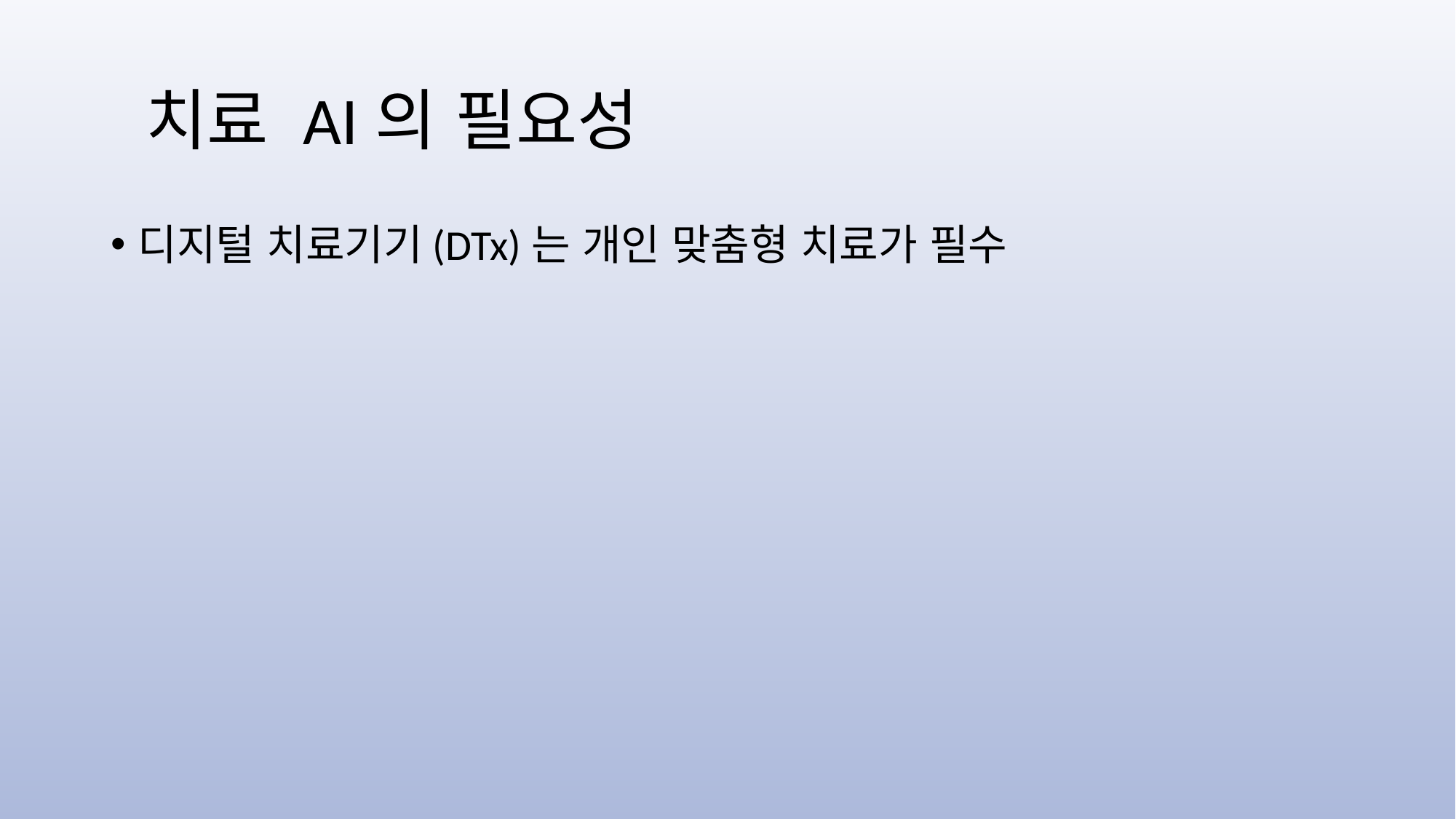

# 치료 AI의 필요성
디지털 치료기기(DTx)는 개인 맞춤형 치료가 필수